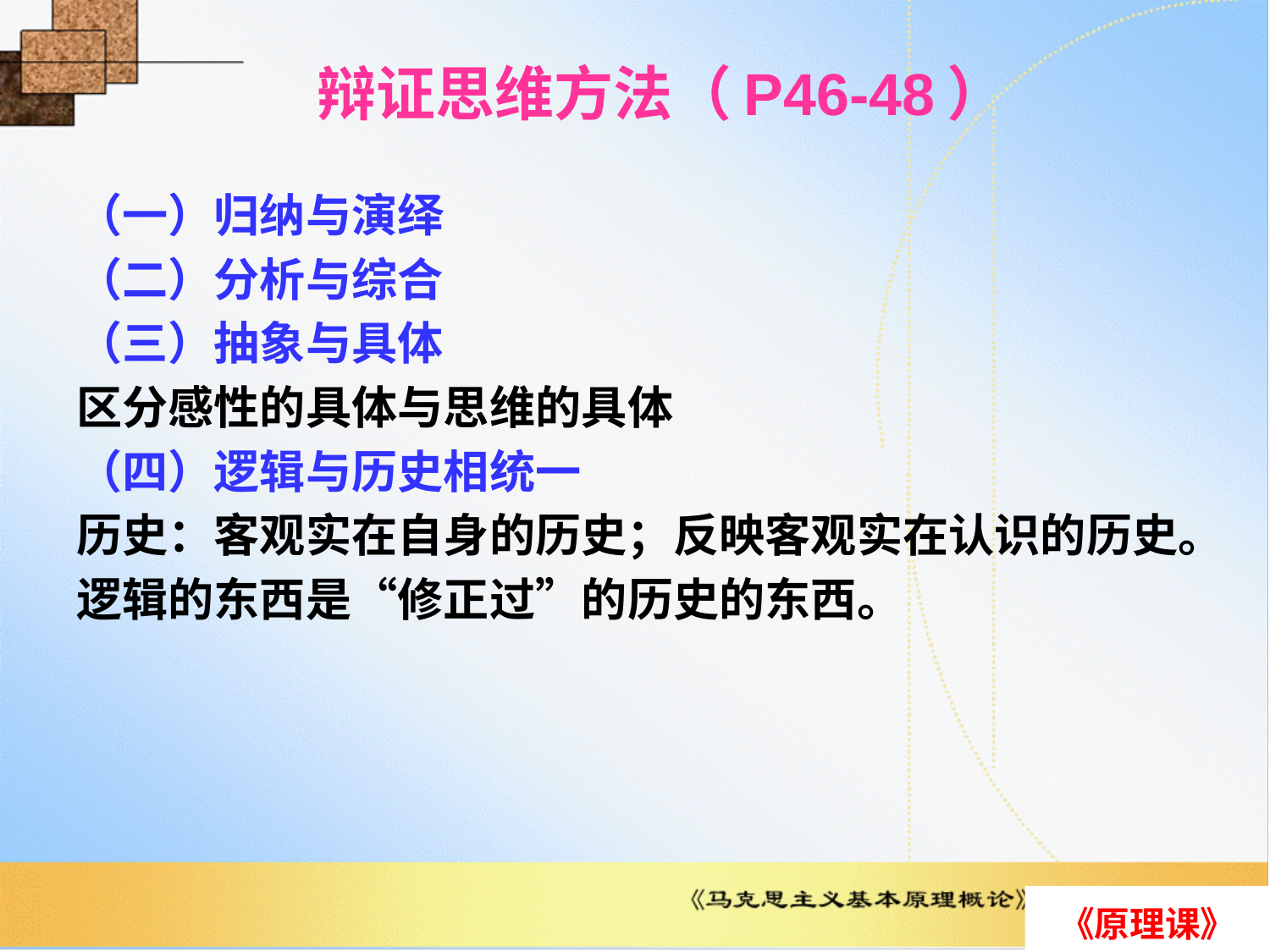

# 辩证思维方法（P46-48）
（一）归纳与演绎
（二）分析与综合
（三）抽象与具体
区分感性的具体与思维的具体
（四）逻辑与历史相统一
历史：客观实在自身的历史；反映客观实在认识的历史。
逻辑的东西是“修正过”的历史的东西。

《原理课》